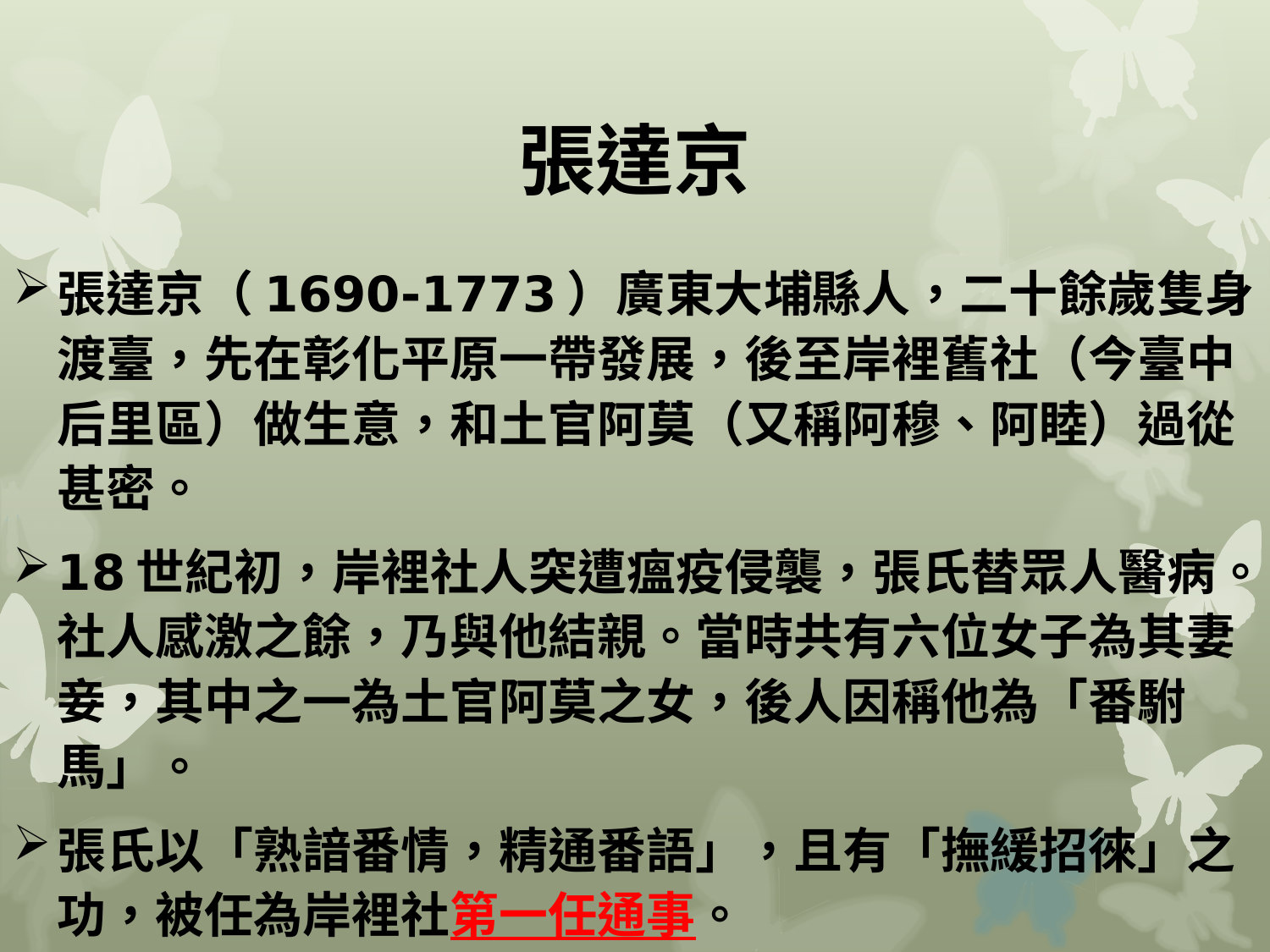

# 張達京
張達京（1690-1773）廣東大埔縣人，二十餘歲隻身渡臺，先在彰化平原一帶發展，後至岸裡舊社（今臺中后里區）做生意，和土官阿莫（又稱阿穆、阿睦）過從甚密。
18世紀初，岸裡社人突遭瘟疫侵襲，張氏替眾人醫病。社人感激之餘，乃與他結親。當時共有六位女子為其妻妾，其中之一為土官阿莫之女，後人因稱他為「番駙馬」。
張氏以「熟諳番情，精通番語」，且有「撫緩招徠」之功，被任為岸裡社第一任通事。